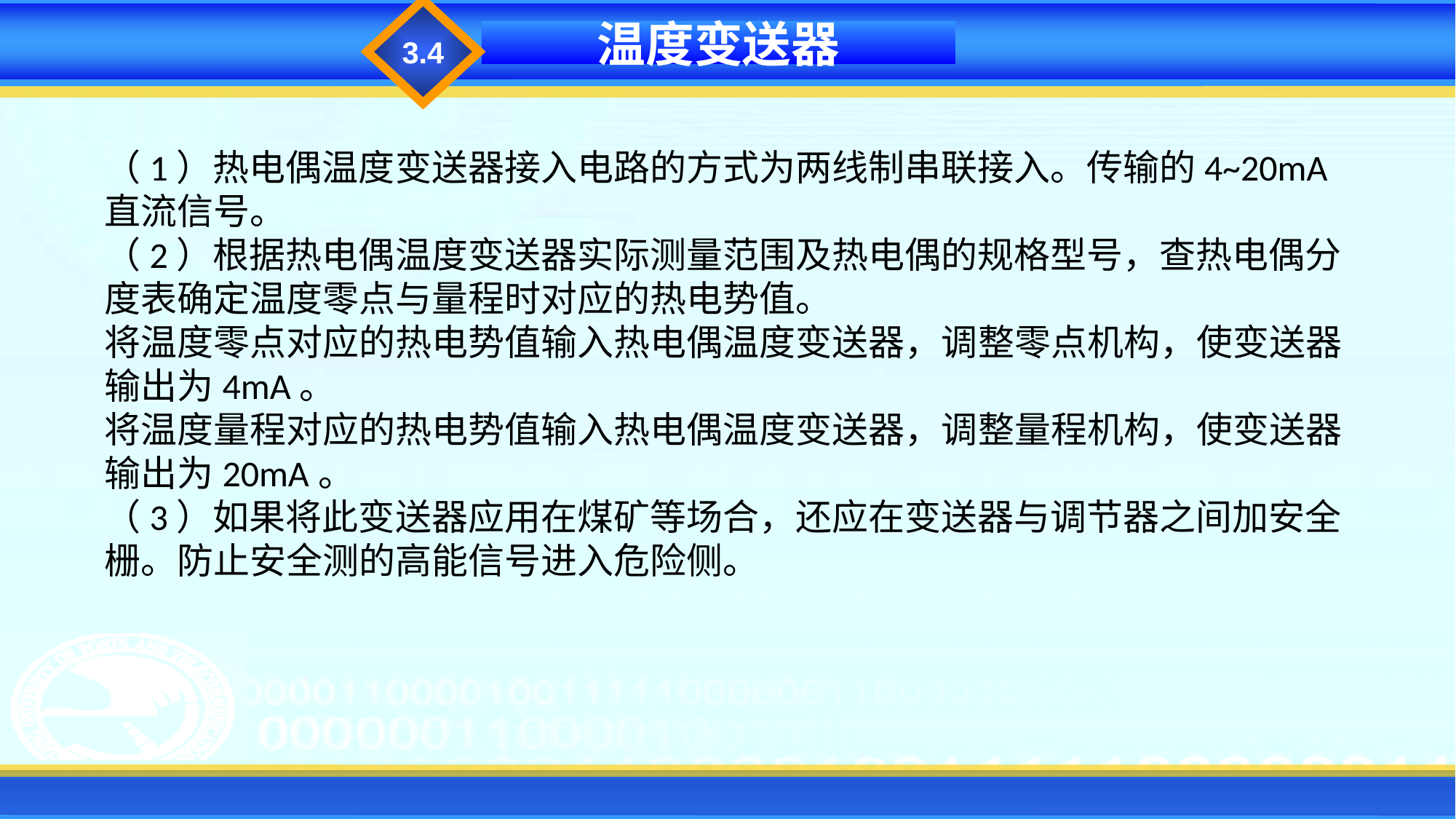

3.4
温度变送器
（1）热电偶温度变送器接入电路的方式为两线制串联接入。传输的4~20mA直流信号。（2）根据热电偶温度变送器实际测量范围及热电偶的规格型号，查热电偶分度表确定温度零点与量程时对应的热电势值。将温度零点对应的热电势值输入热电偶温度变送器，调整零点机构，使变送器输出为4mA。将温度量程对应的热电势值输入热电偶温度变送器，调整量程机构，使变送器输出为20mA。（3）如果将此变送器应用在煤矿等场合，还应在变送器与调节器之间加安全栅。防止安全测的高能信号进入危险侧。